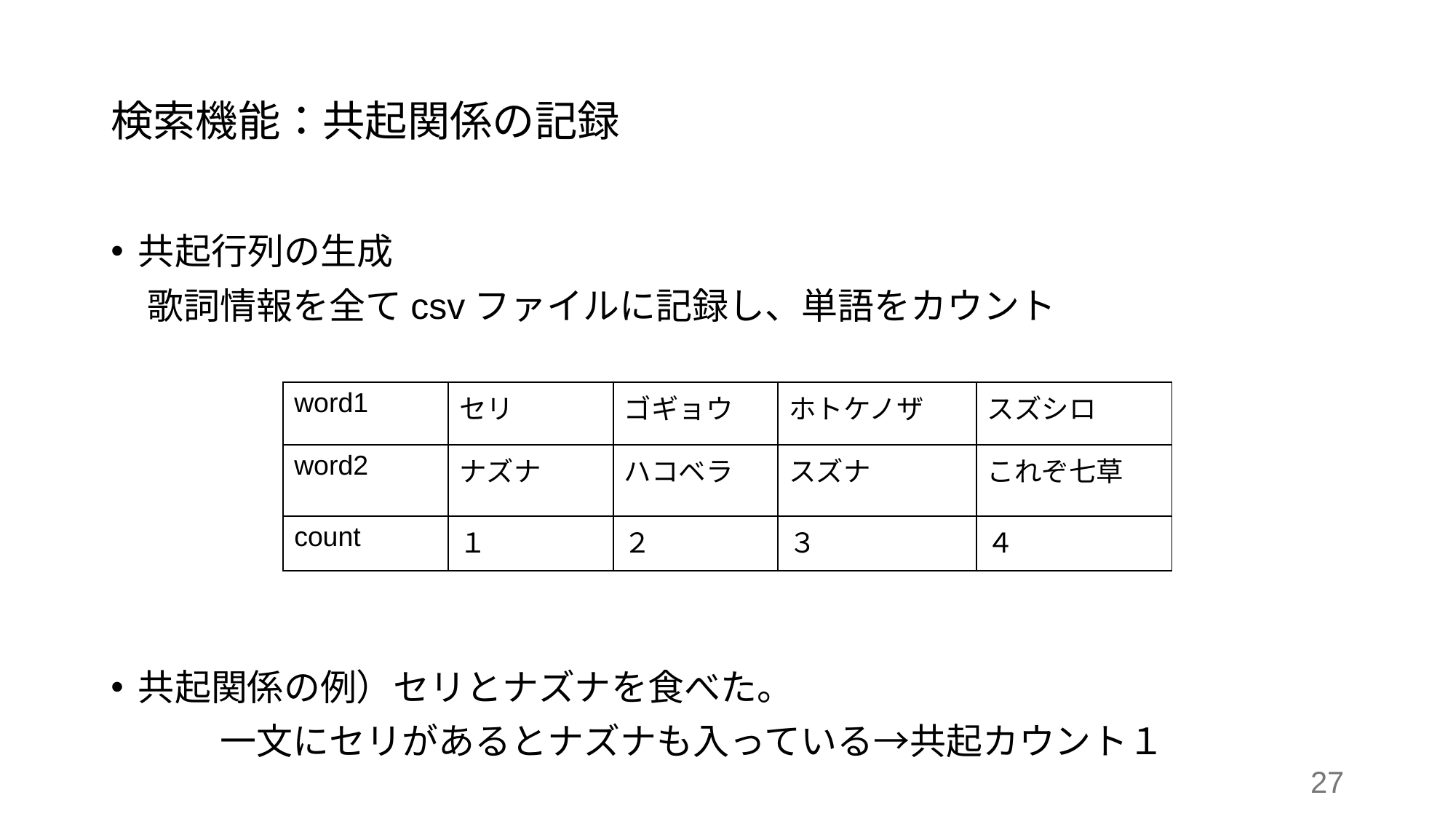

# 検索機能：共起関係の記録

共起行列の生成
　歌詞情報を全てcsvファイルに記録し、単語をカウント

共起関係の例）セリとナズナを食べた。
　　　一文にセリがあるとナズナも入っている→共起カウント１
| word1 | セリ | ゴギョウ | ホトケノザ | スズシロ |
| --- | --- | --- | --- | --- |
| word2 | ナズナ | ハコベラ | スズナ | これぞ七草 |
| count | １ | ２ | ３ | ４ |
27